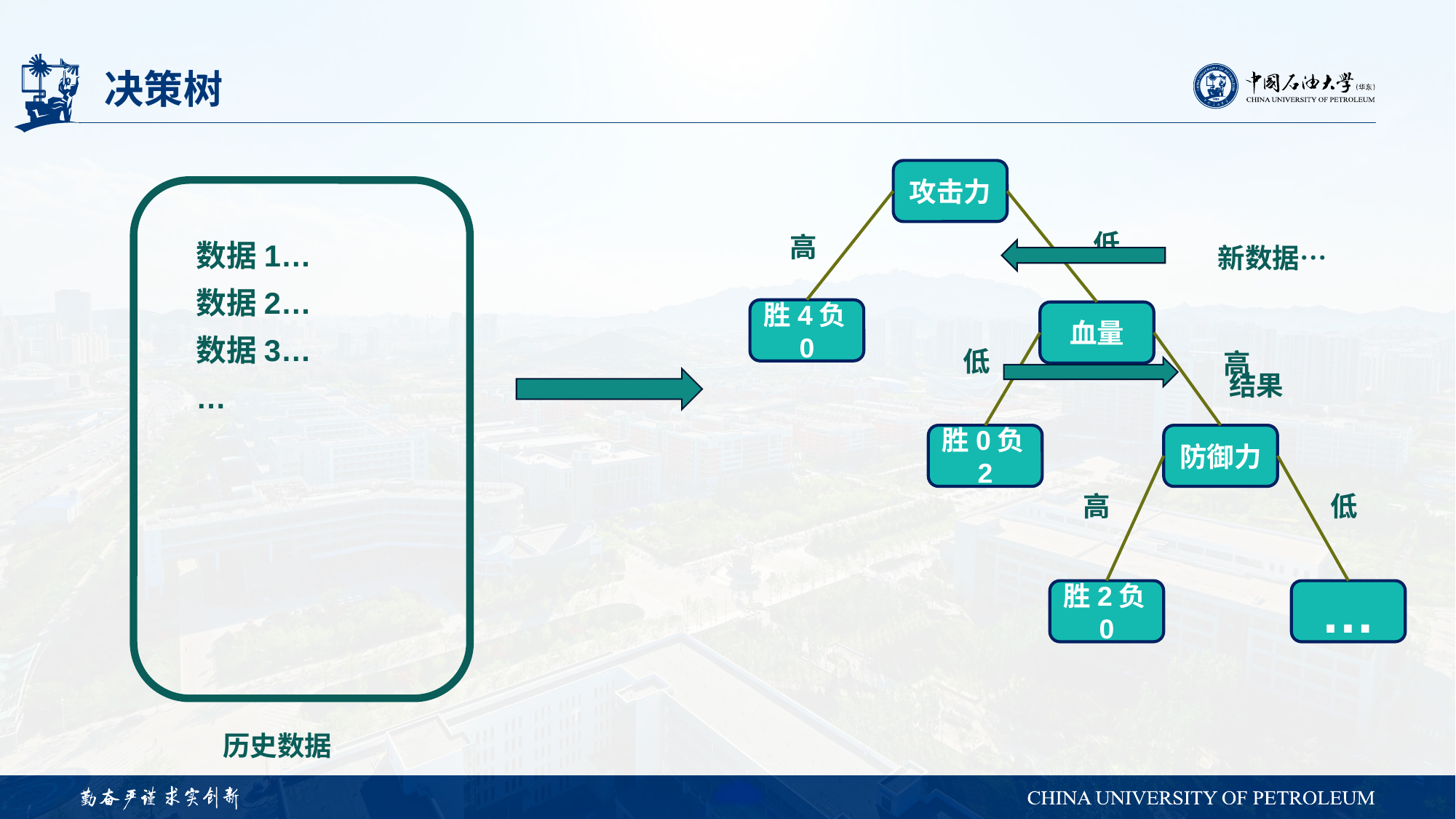

# 决策树
攻击力

低
高
数据1…
数据2…
数据3…
…
新数据…

胜4负0
血量
低
高
结果

胜0负2
防御力
高
低
胜2负0
…
历史数据